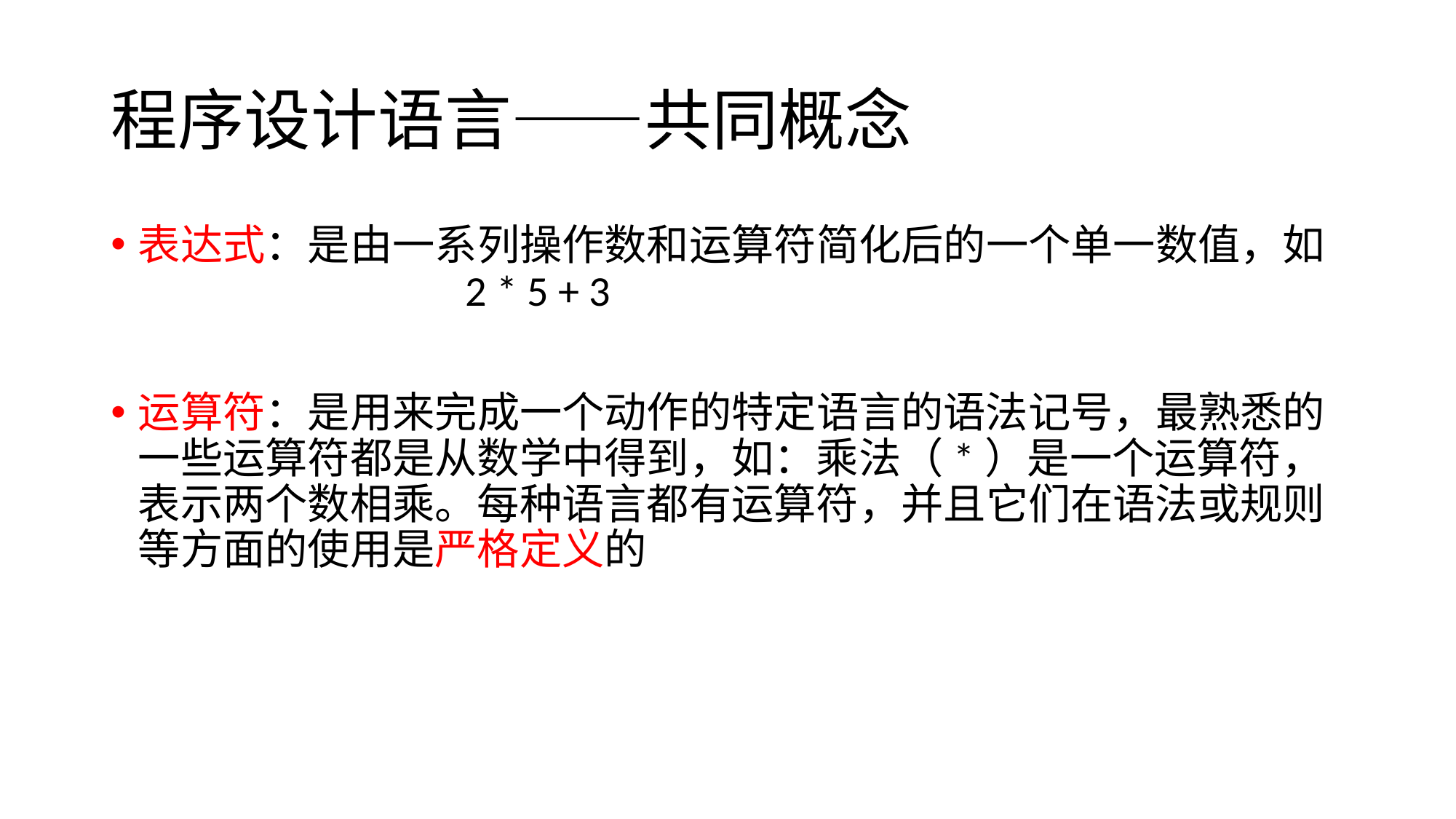

# 程序设计语言——共同概念
表达式：是由一系列操作数和运算符简化后的一个单一数值，如				2 * 5 + 3

运算符：是用来完成一个动作的特定语言的语法记号，最熟悉的一些运算符都是从数学中得到，如：乘法（*）是一个运算符，表示两个数相乘。每种语言都有运算符，并且它们在语法或规则等方面的使用是严格定义的